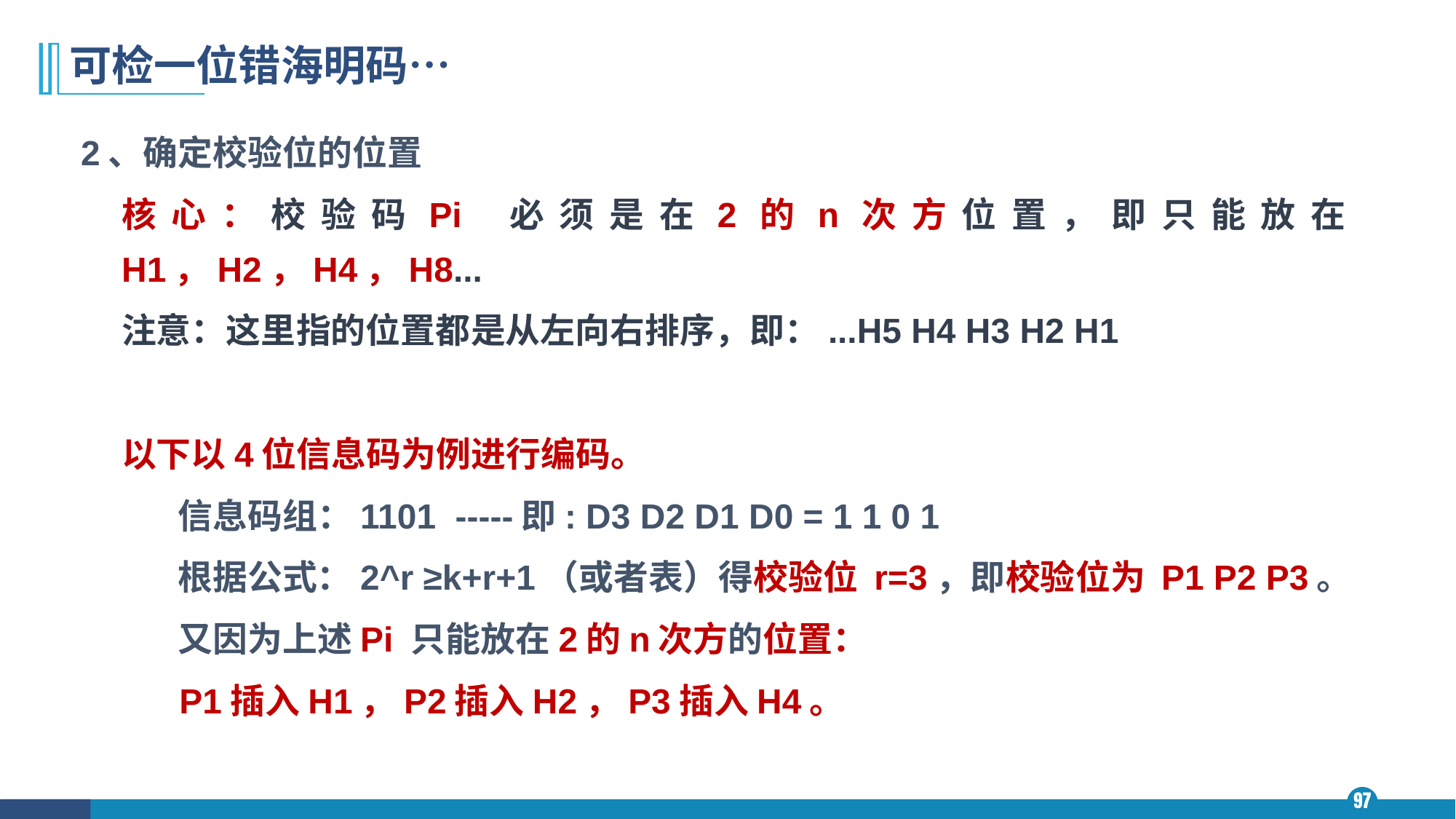

# 可检一位错海明码…
2、确定校验位的位置
核心：校验码Pi 必须是在2的n次方位置，即只能放在H1，H2，H4，H8...
注意：这里指的位置都是从左向右排序，即：...H5 H4 H3 H2 H1

以下以4位信息码为例进行编码。
      信息码组：1101  -----即: D3 D2 D1 D0 = 1 1 0 1
      根据公式：2^r ≥k+r+1（或者表）得校验位 r=3，即校验位为 P1 P2 P3。
      又因为上述Pi 只能放在2的n次方的位置：
      P1插入H1，P2插入H2，P3插入H4。